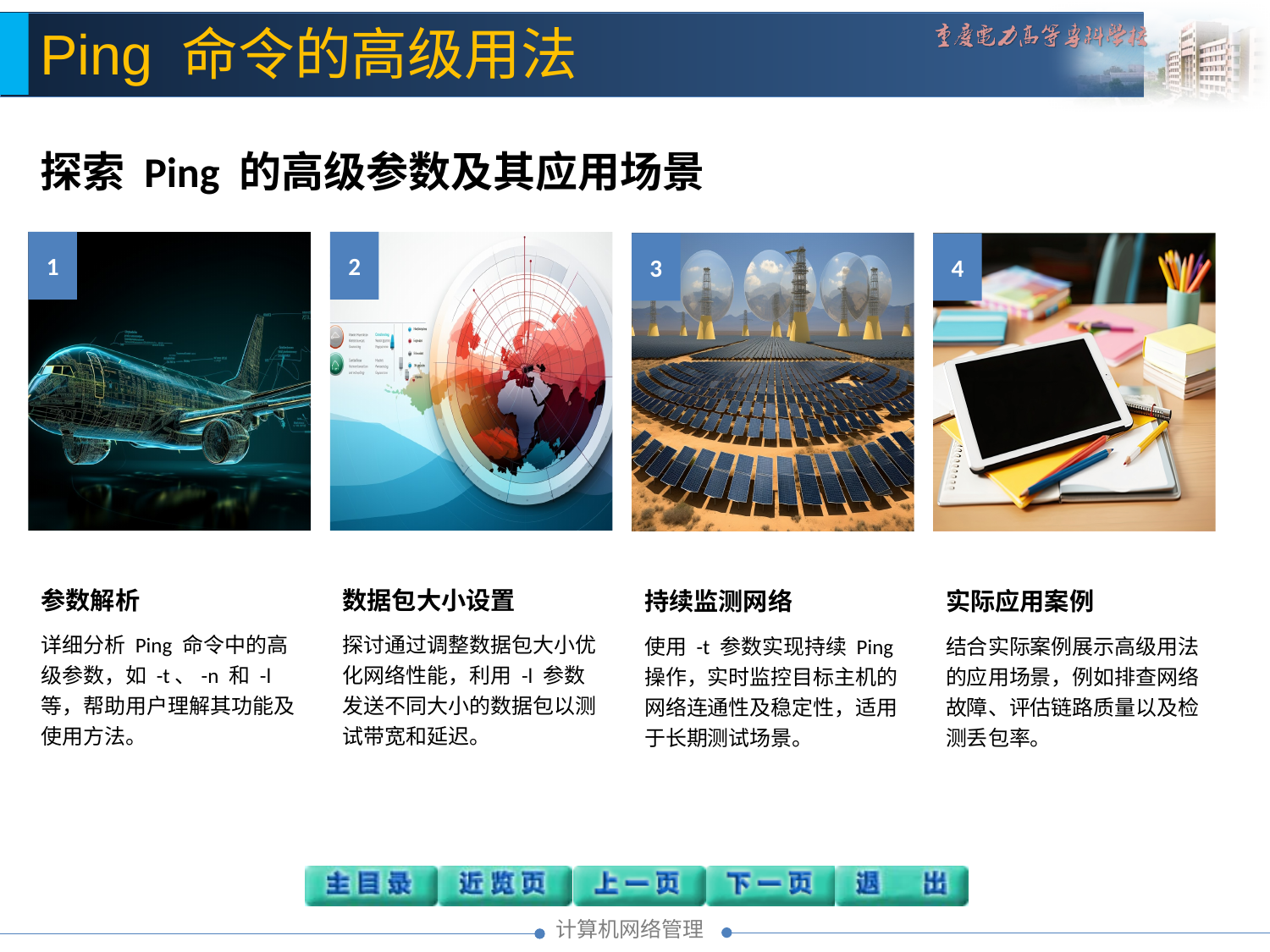

Ping 命令的高级用法
探索 Ping 的高级参数及其应用场景
1

参数解析
详细分析 Ping 命令中的高级参数，如 -t、-n 和 -l 等，帮助用户理解其功能及使用方法。
2

数据包大小设置
探讨通过调整数据包大小优化网络性能，利用 -l 参数发送不同大小的数据包以测试带宽和延迟。
3

持续监测网络
使用 -t 参数实现持续 Ping 操作，实时监控目标主机的网络连通性及稳定性，适用于长期测试场景。
4

实际应用案例
结合实际案例展示高级用法的应用场景，例如排查网络故障、评估链路质量以及检测丢包率。